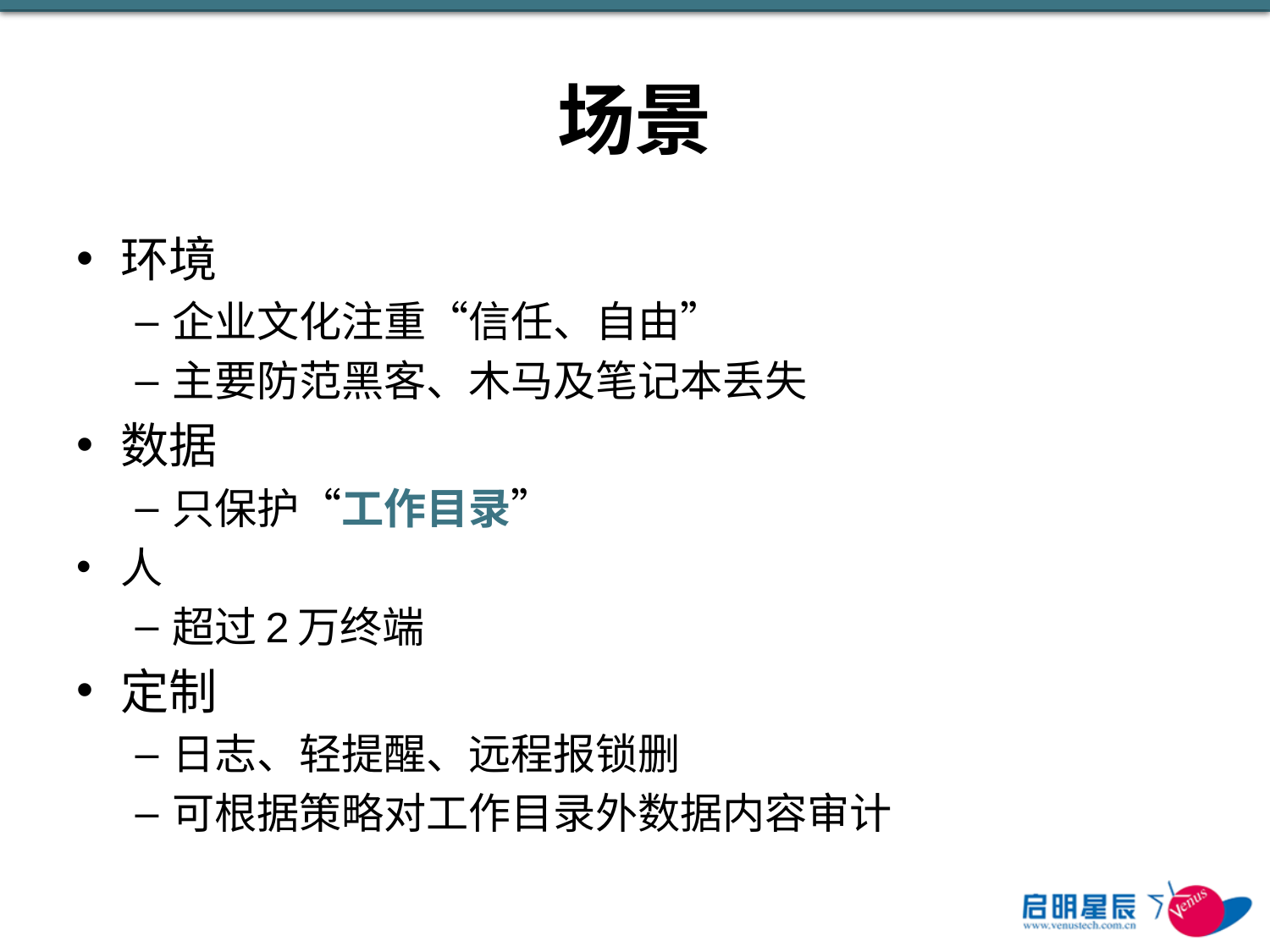

# 场景
环境
企业文化注重“信任、自由”
主要防范黑客、木马及笔记本丢失
数据
只保护“工作目录”
人
超过2万终端
定制
日志、轻提醒、远程报锁删
可根据策略对工作目录外数据内容审计